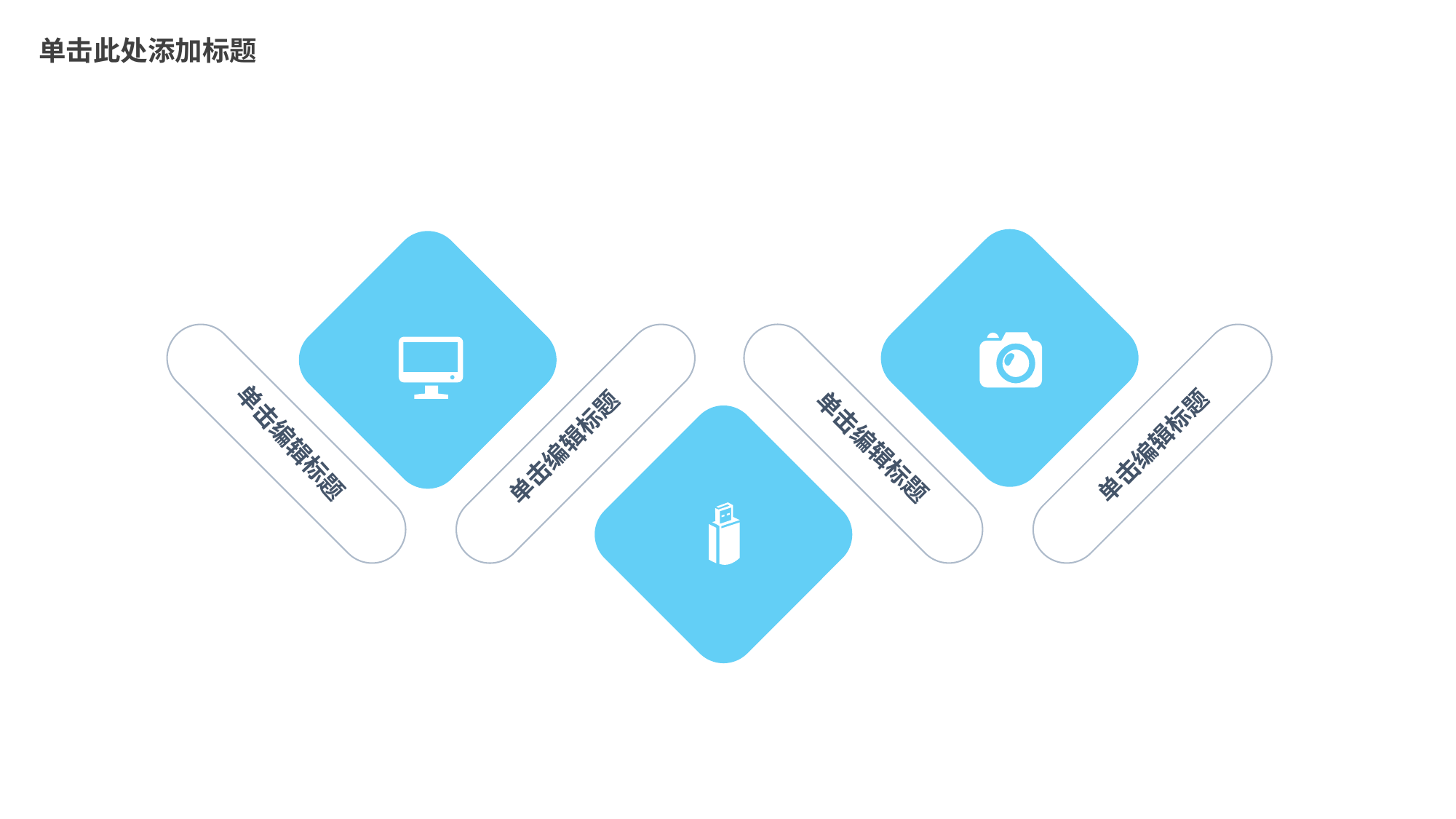

单击此处添加标题

单击编辑标题

单击编辑标题

单击编辑标题

单击编辑标题